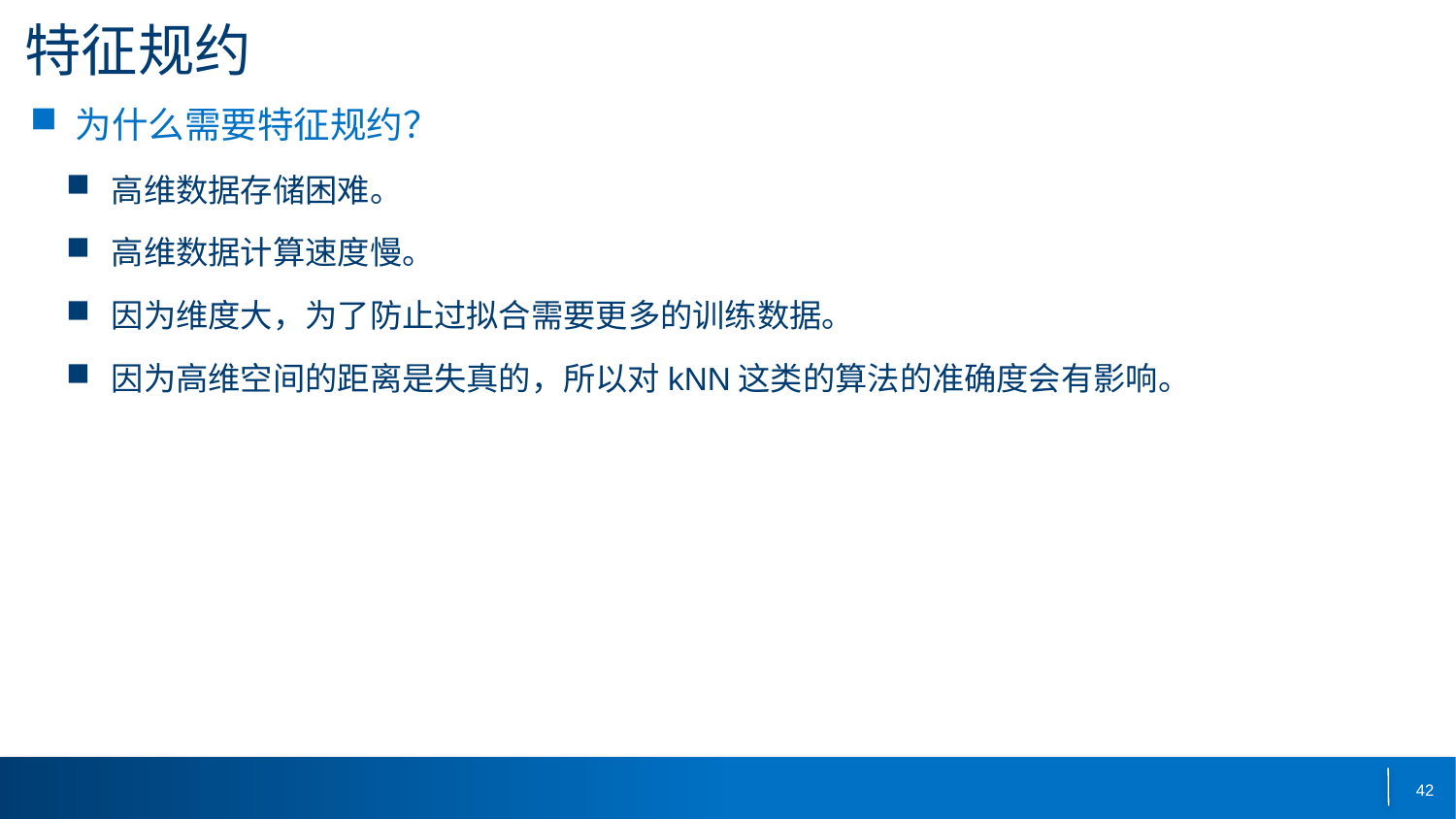

# 特征规约
为什么需要特征规约？
高维数据存储困难。
高维数据计算速度慢。
因为维度大，为了防止过拟合需要更多的训练数据。
因为高维空间的距离是失真的，所以对kNN这类的算法的准确度会有影响。
42